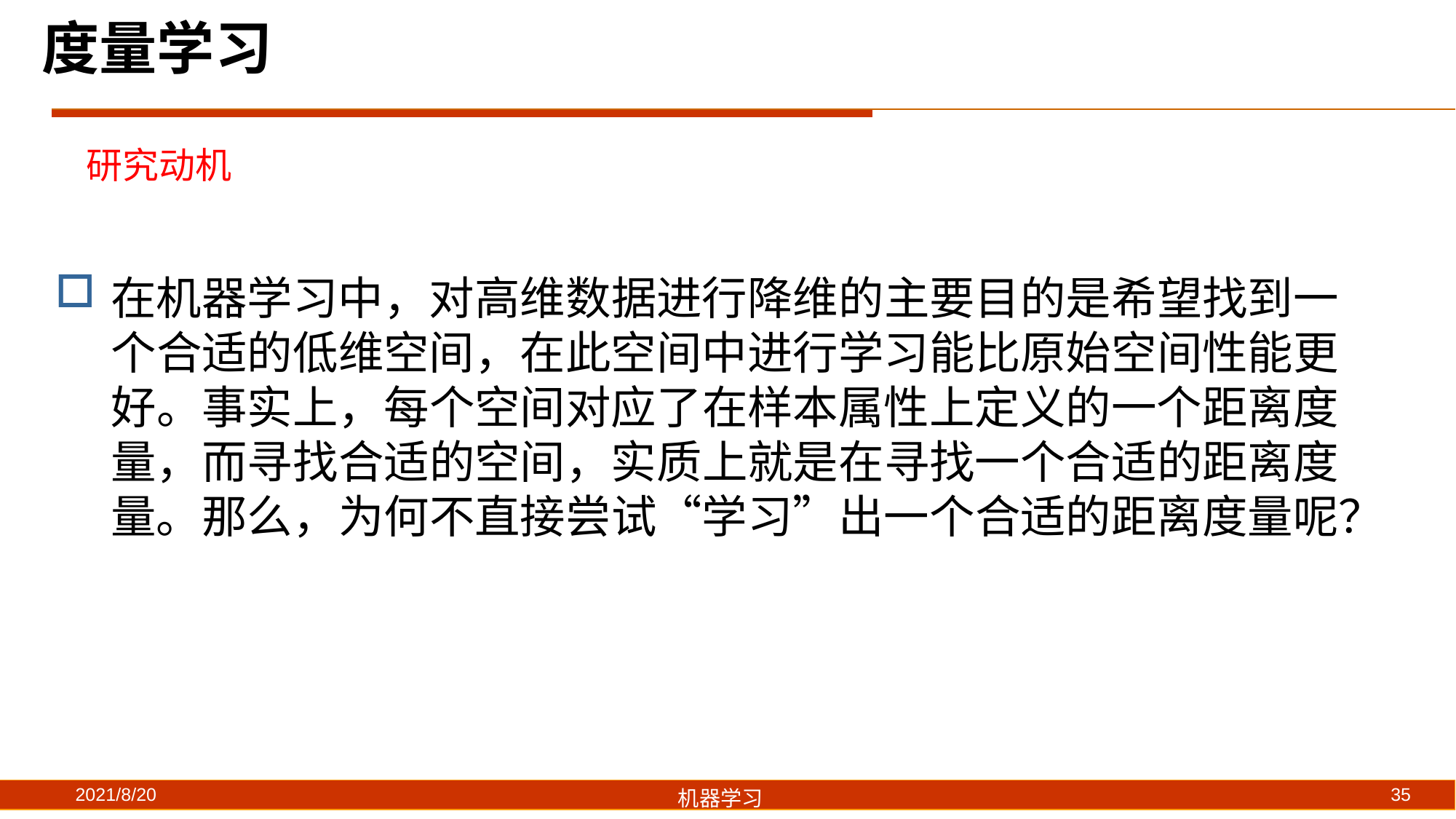

度量学习
研究动机
在机器学习中，对高维数据进行降维的主要目的是希望找到一个合适的低维空间，在此空间中进行学习能比原始空间性能更好。事实上，每个空间对应了在样本属性上定义的一个距离度量，而寻找合适的空间，实质上就是在寻找一个合适的距离度量。那么，为何不直接尝试“学习”出一个合适的距离度量呢？
35
2021/8/20